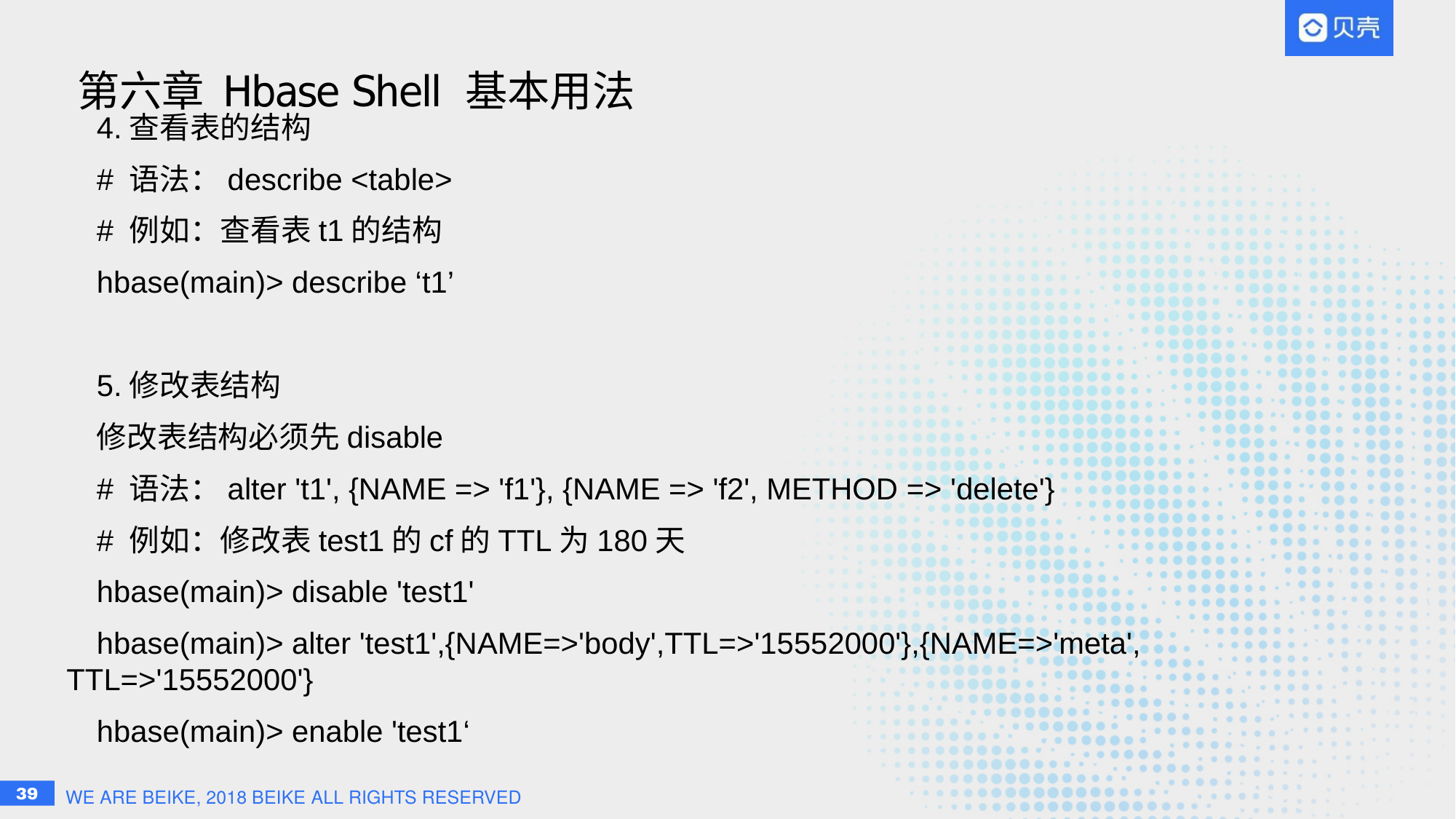

# 第六章 Hbase Shell 基本用法
4.查看表的结构
# 语法：describe <table>
# 例如：查看表t1的结构
hbase(main)> describe ‘t1’

5.修改表结构
修改表结构必须先disable
# 语法：alter 't1', {NAME => 'f1'}, {NAME => 'f2', METHOD => 'delete'}
# 例如：修改表test1的cf的TTL为180天
hbase(main)> disable 'test1'
hbase(main)> alter 'test1',{NAME=>'body',TTL=>'15552000'},{NAME=>'meta', TTL=>'15552000'}
hbase(main)> enable 'test1‘